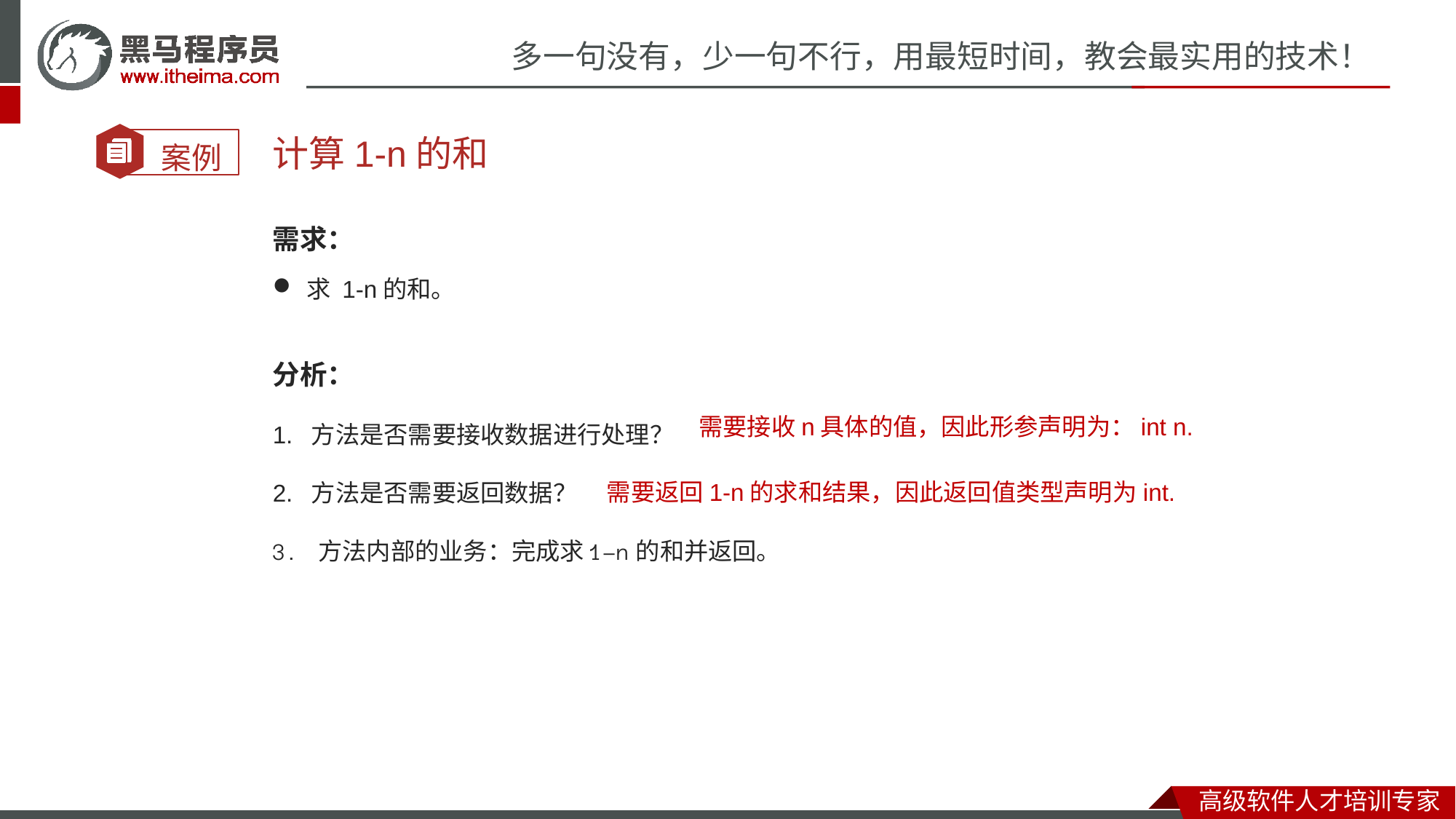

计算1-n的和
需求：
求 1-n的和。
分析：
 方法是否需要接收数据进行处理？
 方法是否需要返回数据？
3. 方法内部的业务：完成求1-n的和并返回。

需要接收n具体的值，因此形参声明为：int n.
需要返回1-n的求和结果，因此返回值类型声明为int.